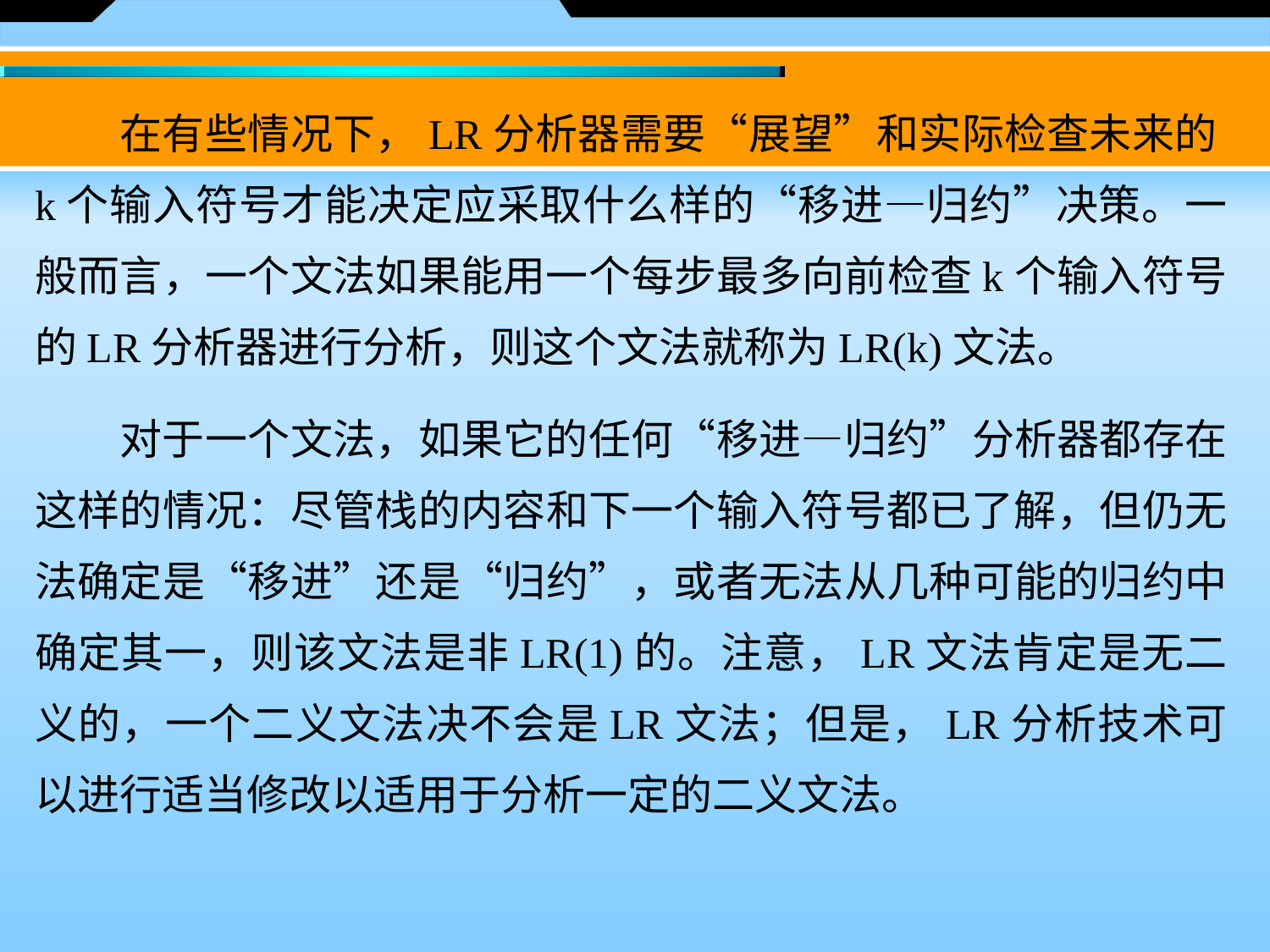

在有些情况下，LR分析器需要“展望”和实际检查未来的k个输入符号才能决定应采取什么样的“移进—归约”决策。一般而言，一个文法如果能用一个每步最多向前检查k个输入符号的LR分析器进行分析，则这个文法就称为LR(k)文法。
　　对于一个文法，如果它的任何“移进—归约”分析器都存在这样的情况：尽管栈的内容和下一个输入符号都已了解，但仍无法确定是“移进”还是“归约”，或者无法从几种可能的归约中确定其一，则该文法是非LR(1)的。注意，LR文法肯定是无二义的，一个二义文法决不会是LR文法；但是，LR分析技术可以进行适当修改以适用于分析一定的二义文法。